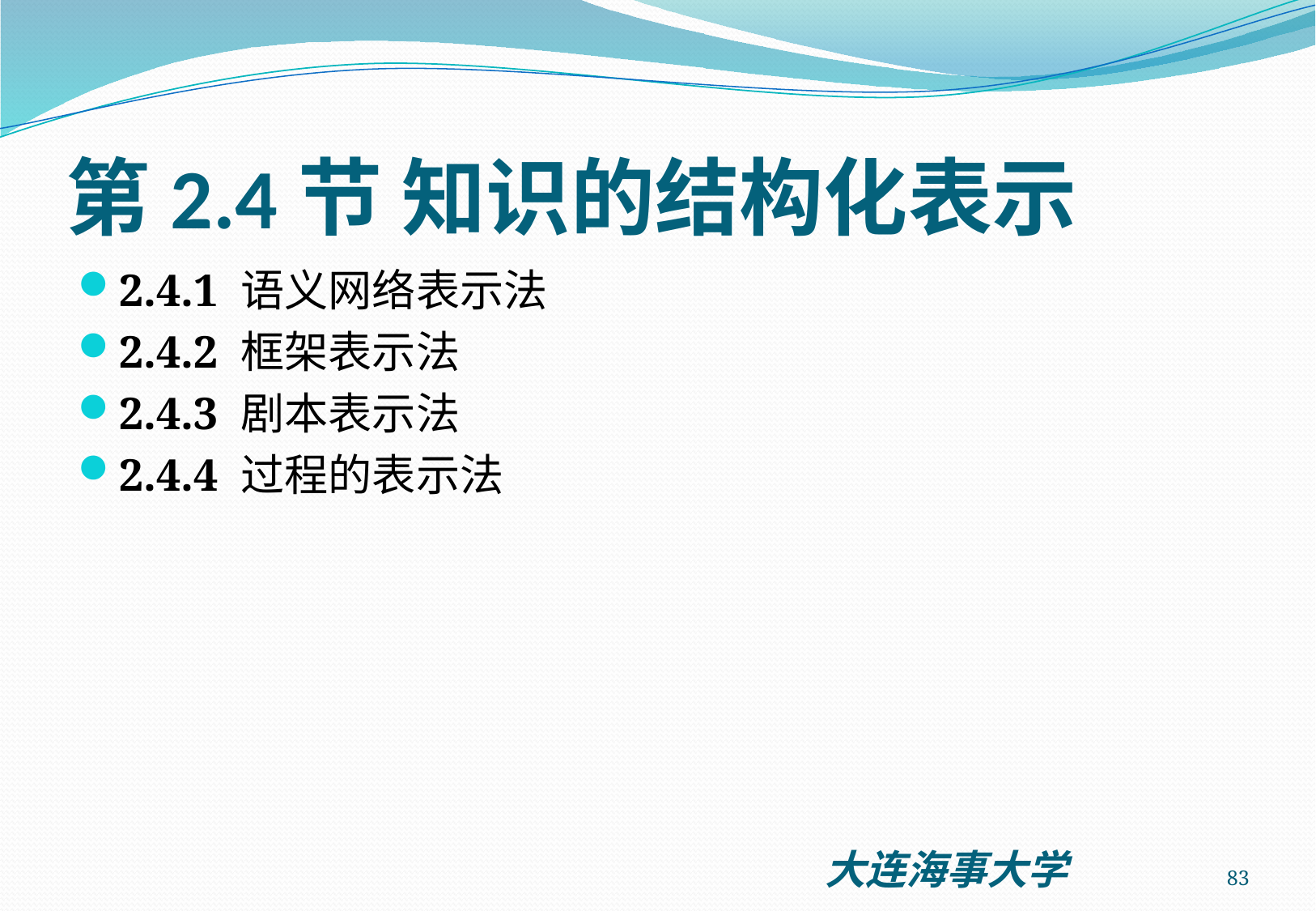

# 第2.4节 知识的结构化表示
2.4.1 语义网络表示法
2.4.2 框架表示法
2.4.3 剧本表示法
2.4.4 过程的表示法

83